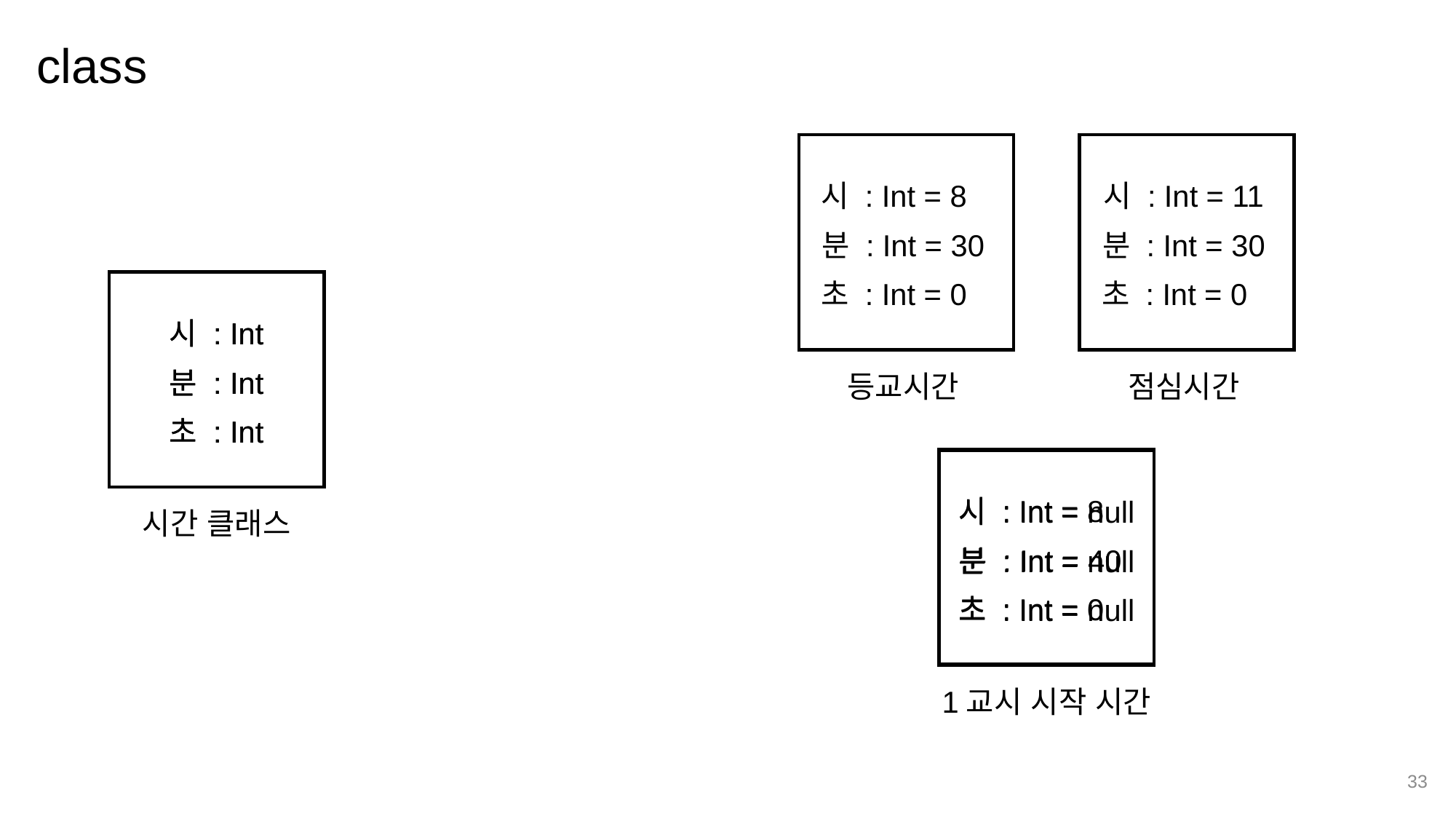

class
나눔스퀘어OTF ExtraBold
나눔스퀘어OTF Bold

시 : Int = 8
분 : Int = 30
초 : Int = 0
등교시간

시 : Int = 11
분 : Int = 30
초 : Int = 0
점심시간
나눔스퀘어OTF
나눔스퀘어 Light

시 : Int
분 : Int
초 : Int

시 : Int
분 : Int
초 : Int
나눔스퀘어 Light
나눔스퀘어OTF

시 : Int = 8
분 : Int = 40
초 : Int = 0

시 : Int = null
분 : Int = null
초 : Int = null
시간 클래스

1교시 시작 시간

33